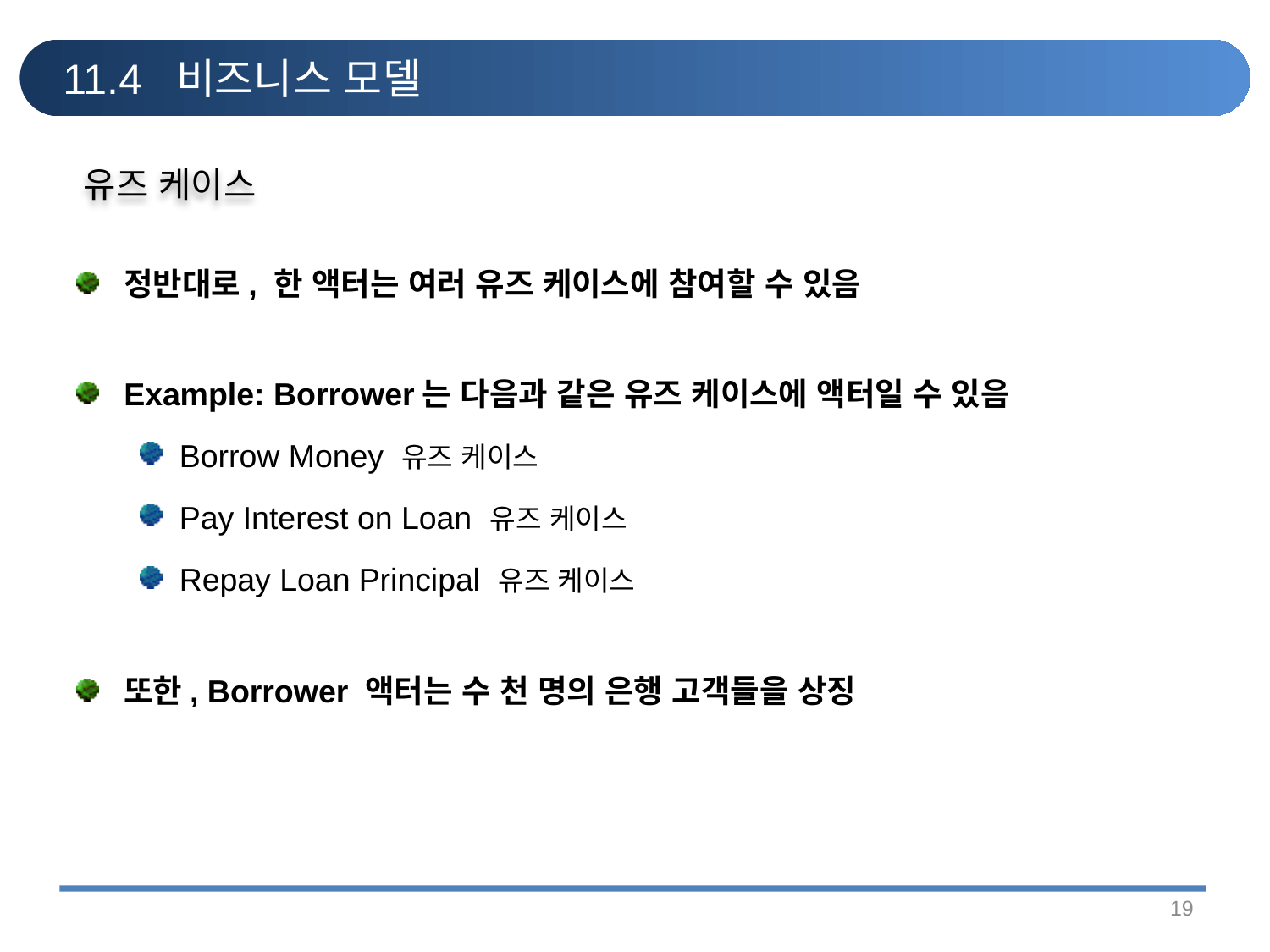

# 11.4  비즈니스 모델
유즈 케이스
정반대로, 한 액터는 여러 유즈 케이스에 참여할 수 있음

Example: Borrower는 다음과 같은 유즈 케이스에 액터일 수 있음
Borrow Money 유즈 케이스
Pay Interest on Loan 유즈 케이스
Repay Loan Principal 유즈 케이스

또한, Borrower 액터는 수 천 명의 은행 고객들을 상징
19